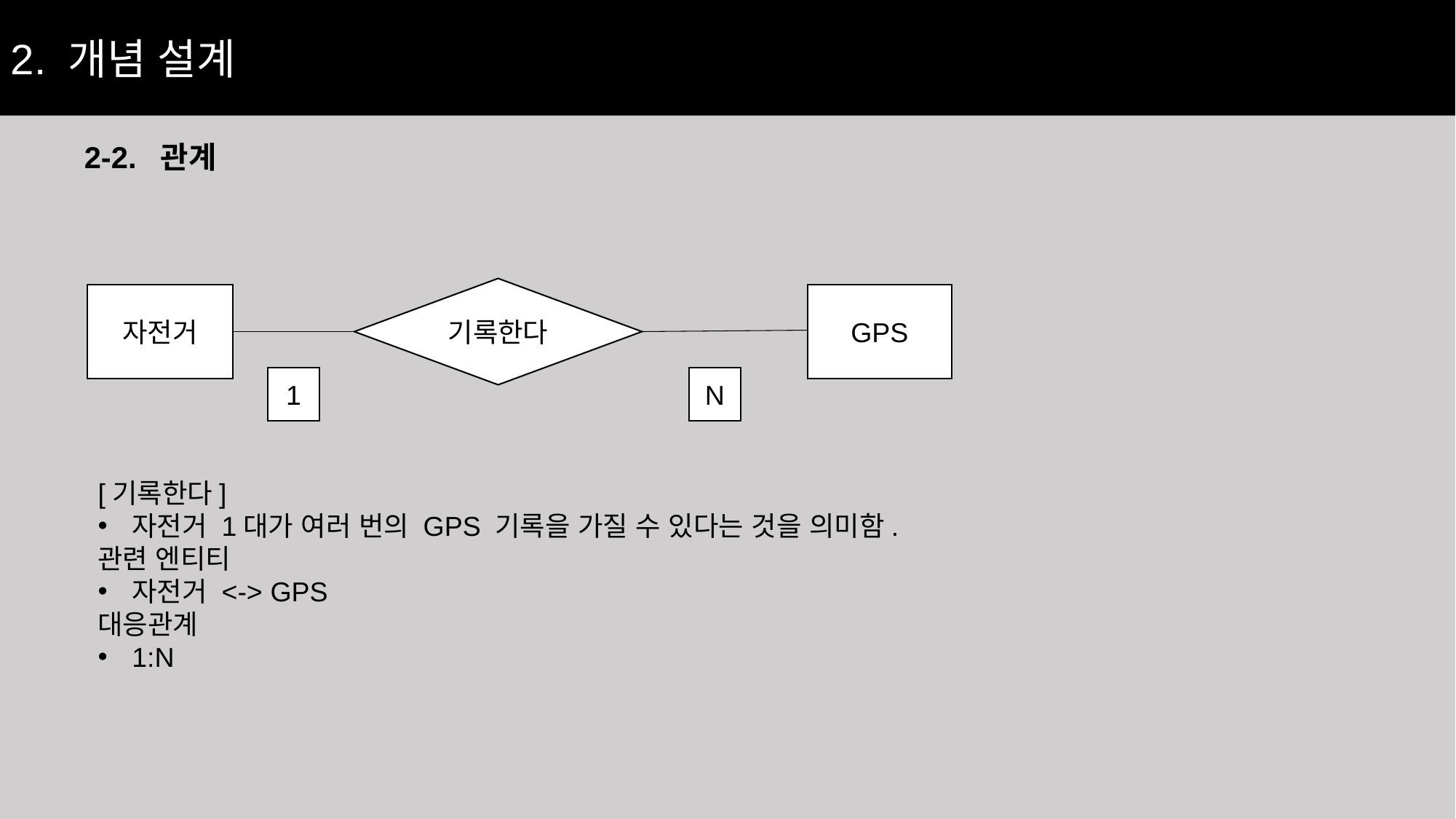

2. 개념 설계
2-2.  관계
기록한다
자전거
GPS
1
N
[기록한다]
자전거 1대가 여러 번의 GPS 기록을 가질 수 있다는 것을 의미함.
관련 엔티티
자전거 <-> GPS
대응관계
1:N
25